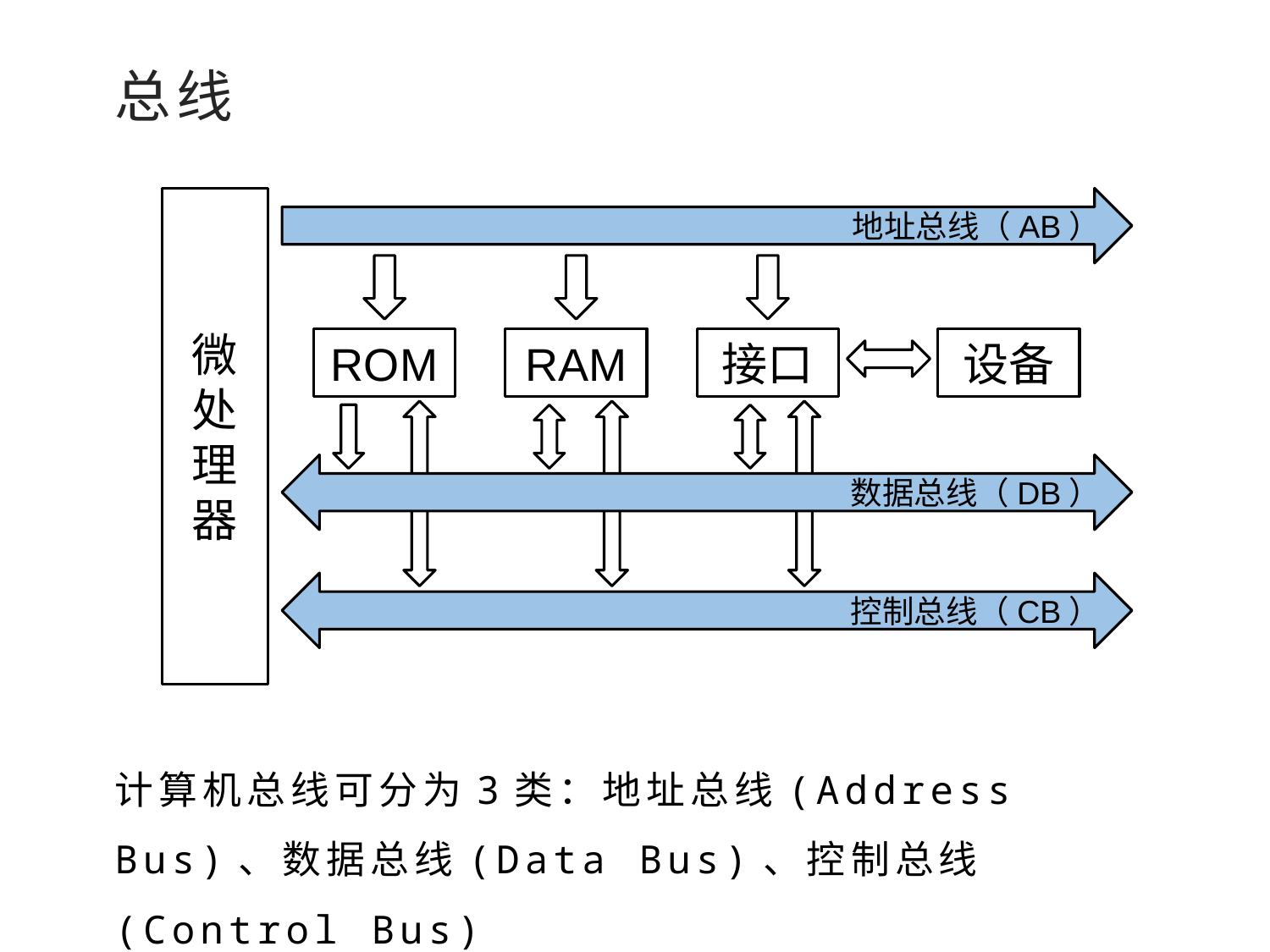

总线
微处理器
地址总线（AB）

ROM
RAM
接口
设备

数据总线（DB）

控制总线（CB）
计算机总线可分为3类：地址总线(Address Bus)、数据总线(Data Bus)、控制总线(Control Bus)